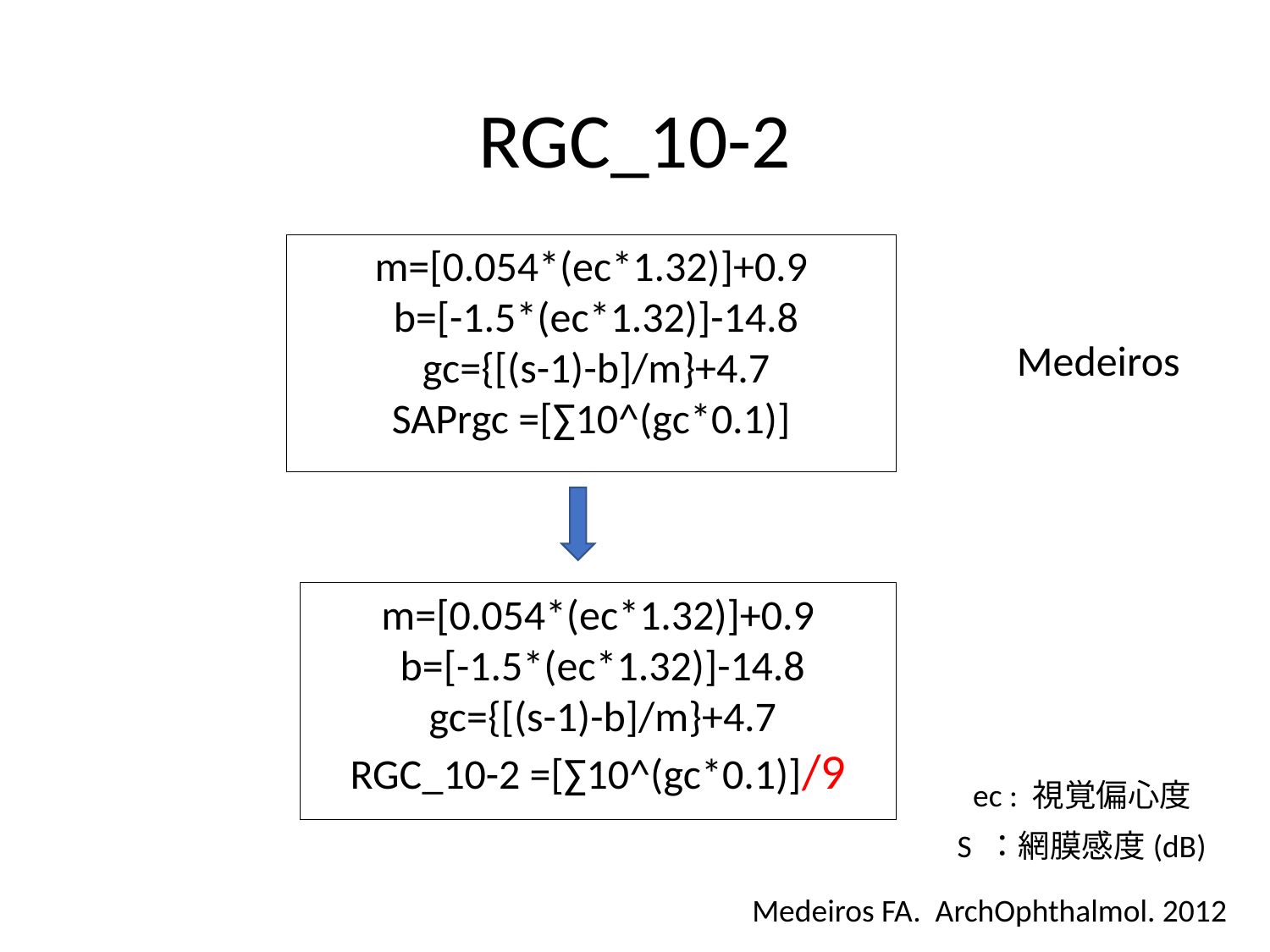

# RGC_10-2
m=[0.054*(ec*1.32)]+0.9
 b=[-1.5*(ec*1.32)]-14.8
 gc={[(s-1)-b]/m}+4.7
SAPrgc =[∑10^(gc*0.1)]
Medeiros

m=[0.054*(ec*1.32)]+0.9
 b=[-1.5*(ec*1.32)]-14.8
 gc={[(s-1)-b]/m}+4.7
RGC_10-2 =[∑10^(gc*0.1)]/9
ec : 視覚偏心度
S ：網膜感度(dB)
Medeiros FA.  ArchOphthalmol. 2012